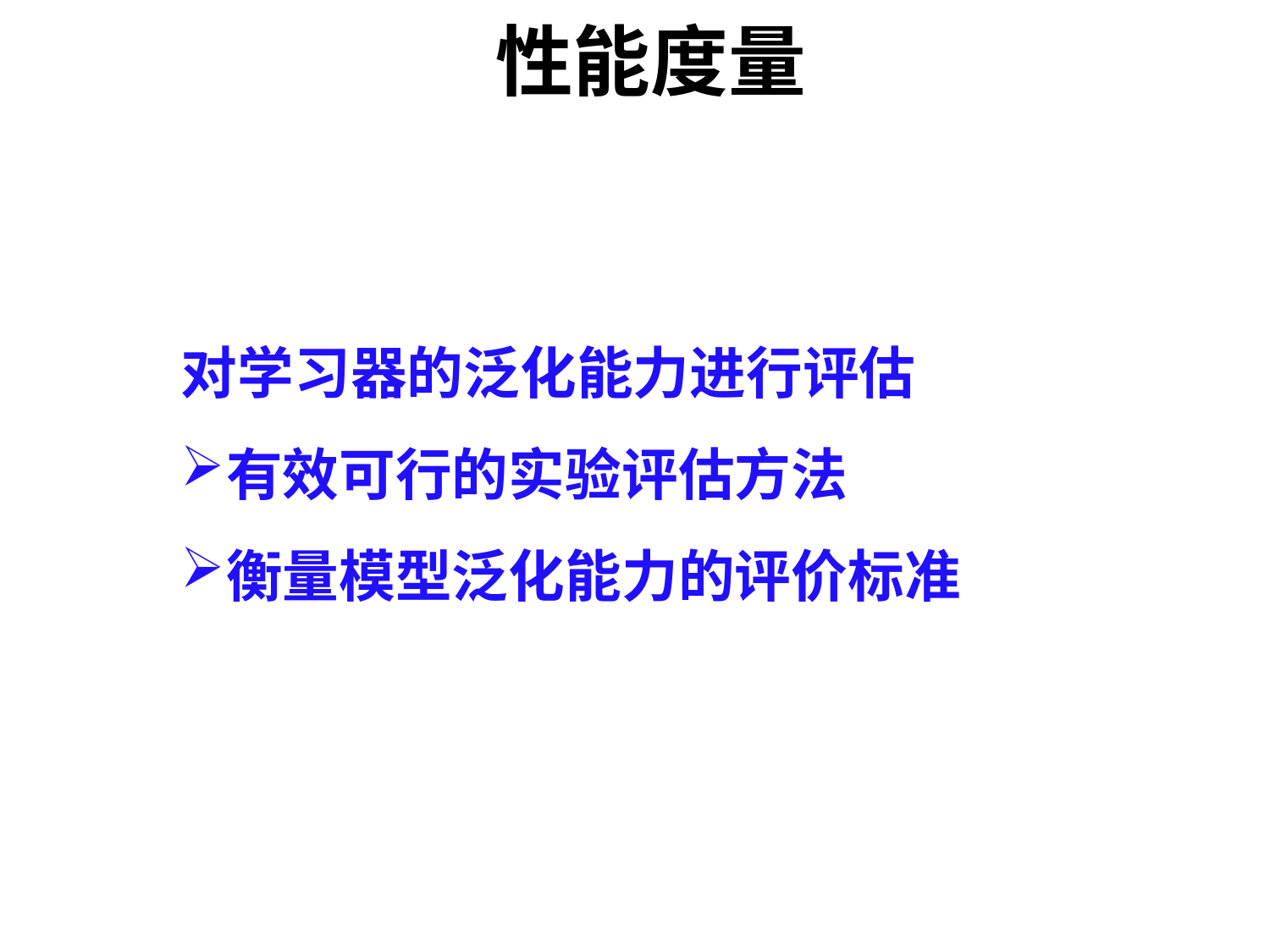

# 性能度量
对学习器的泛化能力进行评估
有效可行的实验评估方法
衡量模型泛化能力的评价标准
59